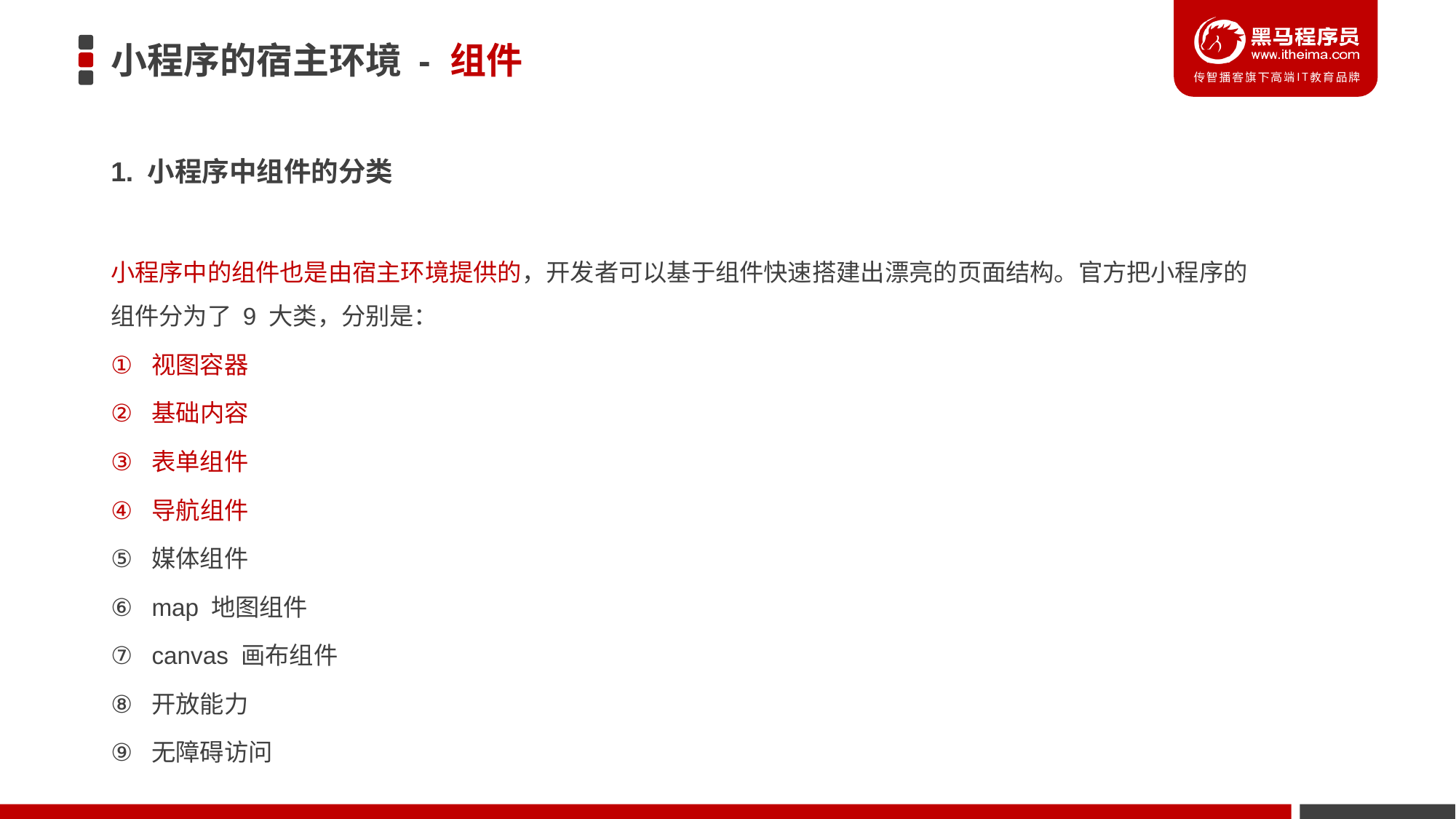

# 小程序的宿主环境 - 组件
1. 小程序中组件的分类
小程序中的组件也是由宿主环境提供的，开发者可以基于组件快速搭建出漂亮的页面结构。官方把小程序的组件分为了 9 大类，分别是：
视图容器
基础内容
表单组件
导航组件
媒体组件
map 地图组件
canvas 画布组件
开放能力
无障碍访问